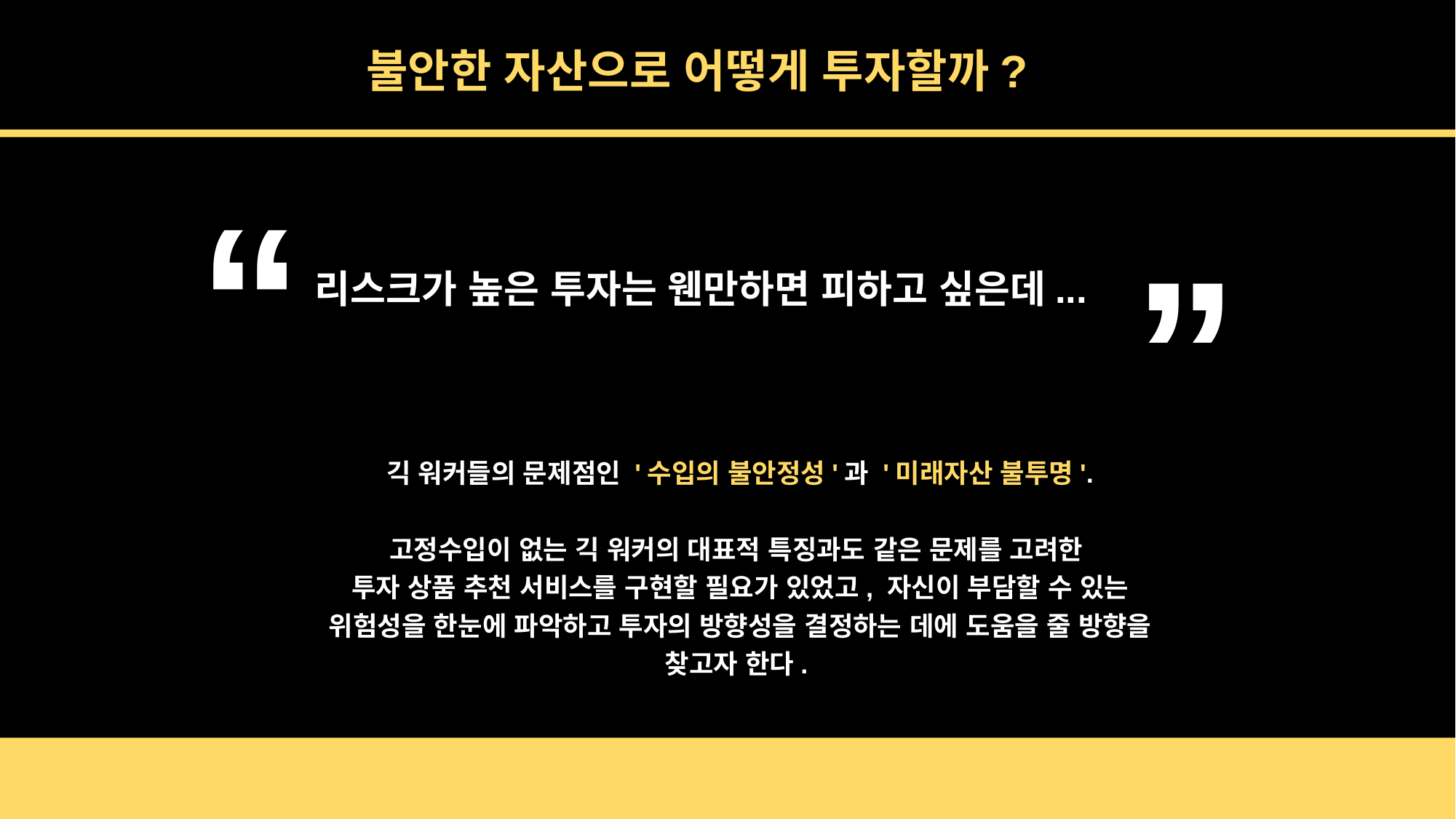

불안한 자산으로 어떻게 투자할까?

“
“
리스크가 높은 투자는 웬만하면 피하고 싶은데...
긱 워커들의 문제점인 '수입의 불안정성'과 '미래자산 불투명'.

고정수입이 없는 긱 워커의 대표적 특징과도 같은 문제를 고려한
투자 상품 추천 서비스를 구현할 필요가 있었고, 자신이 부담할 수 있는 위험성을 한눈에 파악하고 투자의 방향성을 결정하는 데에 도움을 줄 방향을 찾고자 한다.